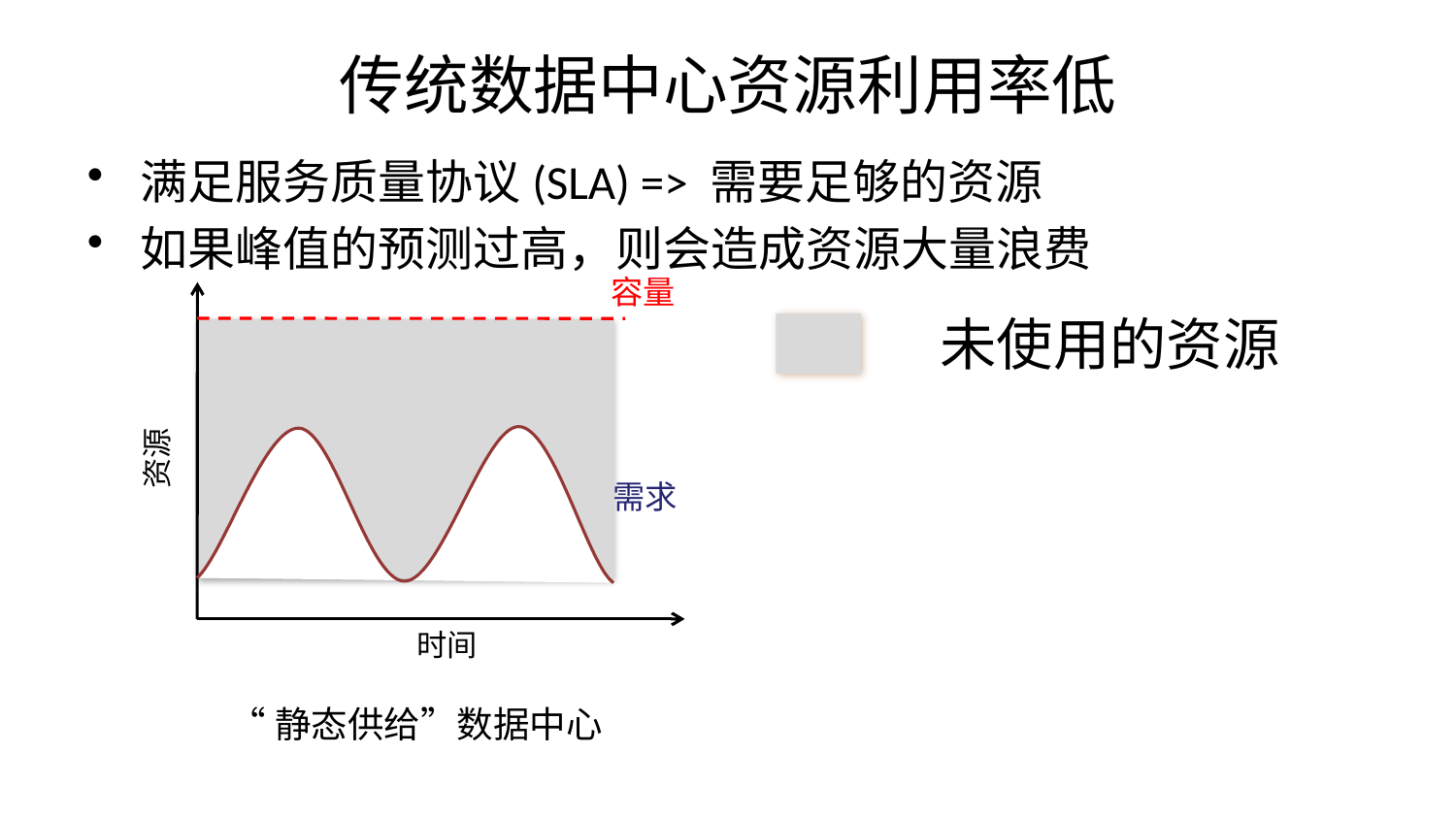

# 传统数据中心资源利用率低
满足服务质量协议(SLA) => 需要足够的资源
如果峰值的预测过高，则会造成资源大量浪费
容量
资源

需求
时间
未使用的资源

“静态供给”数据中心